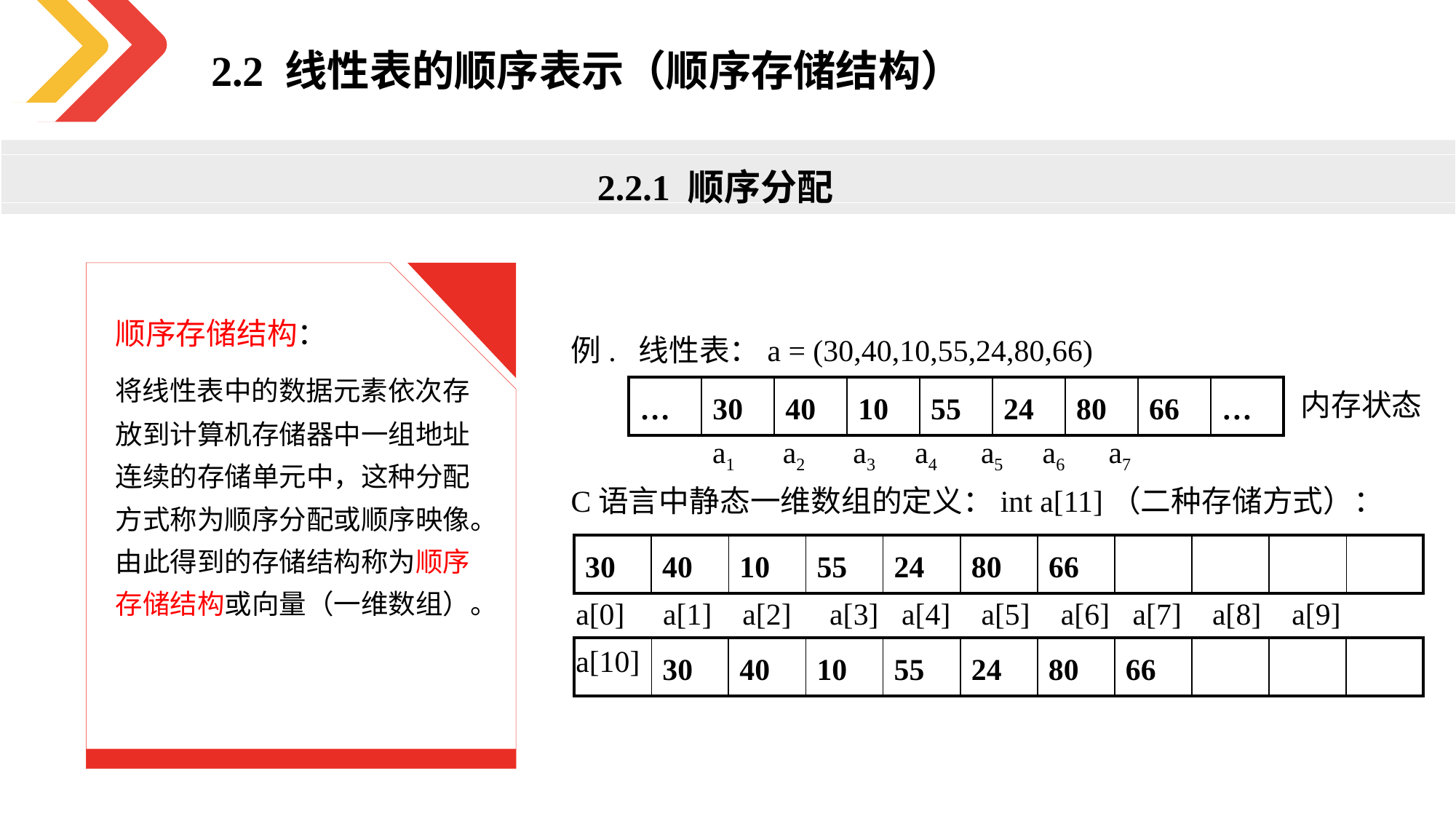

2.2 线性表的顺序表示（顺序存储结构）

2.2.1 顺序分配

     顺序存储结构：
     将线性表中的数据元素依次存放到计算机存储器中一组地址连续的存储单元中，这种分配方式称为顺序分配或顺序映像。由此得到的存储结构称为顺序存储结构或向量（一维数组）。

例.  线性表：a = (30,40,10,55,24,80,66)
内存状态
| … | 30 | 40 | 10 | 55 | 24 | 80 | 66 | … |
| --- | --- | --- | --- | --- | --- | --- | --- | --- |
 a1           a2           a3         a4          a5         a6          a7
C语言中静态一维数组的定义：int a[11]（二种存储方式）：

| 30 | 40 | 10 | 55 | 24 | 80 | 66 |  |  |  |  |
| --- | --- | --- | --- | --- | --- | --- | --- | --- | --- | --- |
a[0]     a[1]    a[2]     a[3]   a[4]    a[5]    a[6]   a[7]    a[8]    a[9]   a[10]

|  | 30 | 40 | 10 | 55 | 24 | 80 | 66 |  |  |  |
| --- | --- | --- | --- | --- | --- | --- | --- | --- | --- | --- |